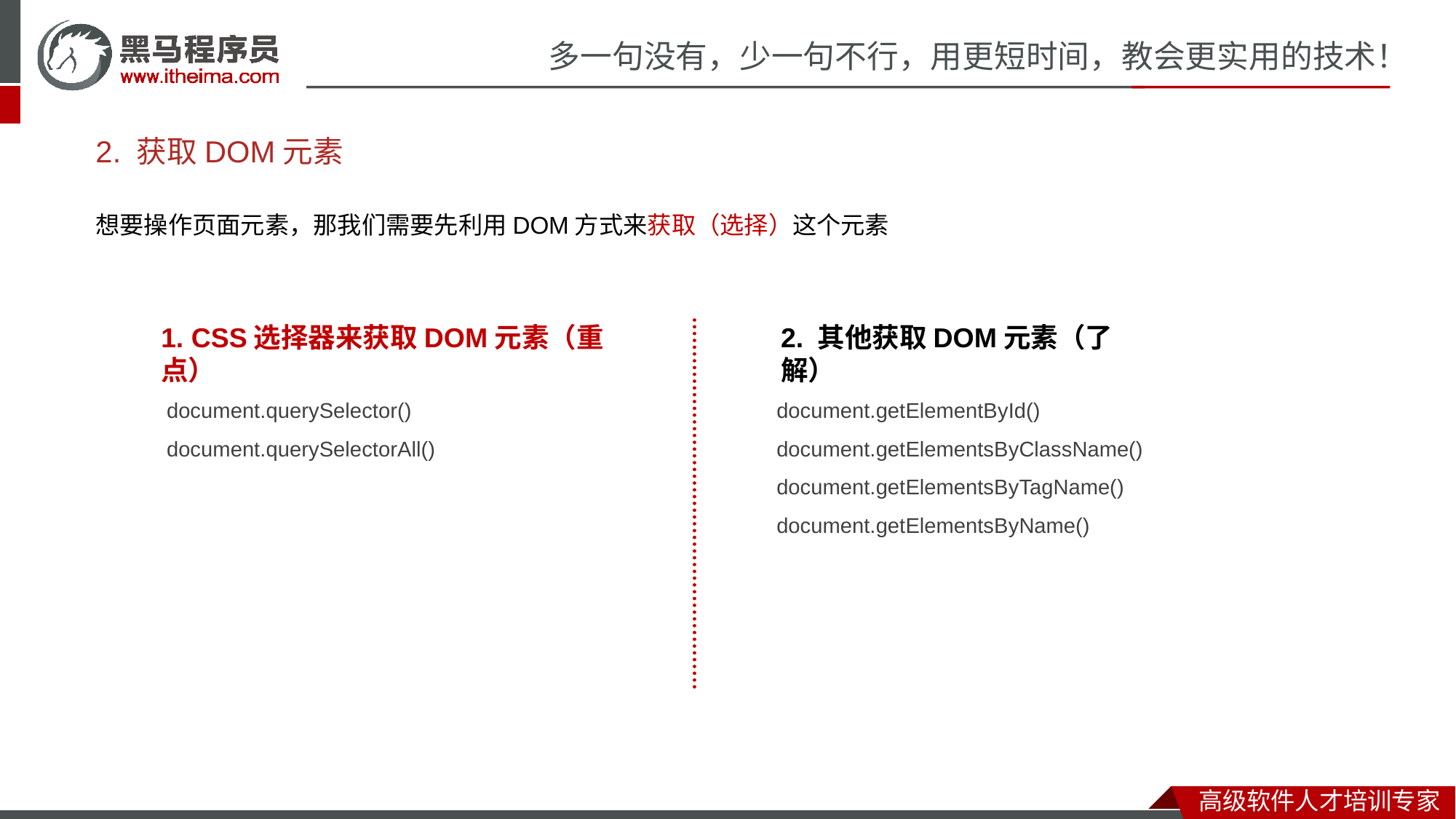

# 2. 获取DOM元素
想要操作页面元素，那我们需要先利用DOM方式来获取（选择）这个元素
1. CSS选择器来获取DOM元素（重点）
2. 其他获取DOM元素（了解）
document.querySelector()
document.querySelectorAll()

document.getElementById()
document.getElementsByClassName()
document.getElementsByTagName()
document.getElementsByName()